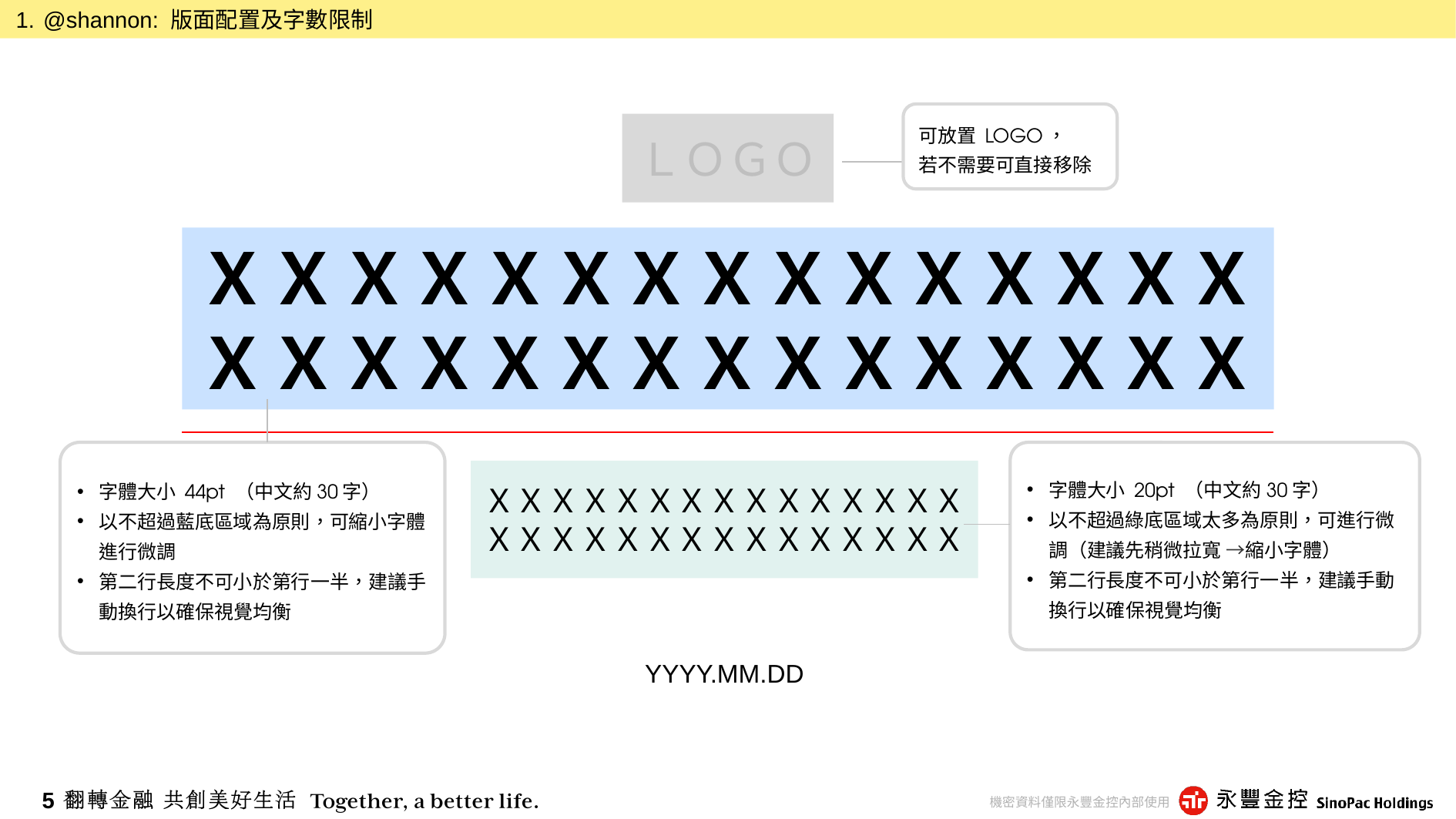

@shannon: 版面配置及字數限制
可放置 LOGO，
若不需要可直接移除
ＬＯＧＯ
# ＸＸＸＸＸＸＸＸＸＸＸＸＸＸＸＸＸＸＸＸＸＸＸＸＸＸＸＸＸＸ
字體大小 44pt （中文約30字）
以不超過藍底區域為原則，可縮小字體進行微調
第二行長度不可小於第行一半，建議手動換行以確保視覺均衡
字體大小 20pt （中文約30字）
以不超過綠底區域太多為原則，可進行微調（建議先稍微拉寬 →縮小字體）
第二行長度不可小於第行一半，建議手動換行以確保視覺均衡
ＸＸＸＸＸＸＸＸＸＸＸＸＸＸＸＸＸＸＸＸＸＸＸＸＸＸＸＸＸＸ
YYYY.MM.DD